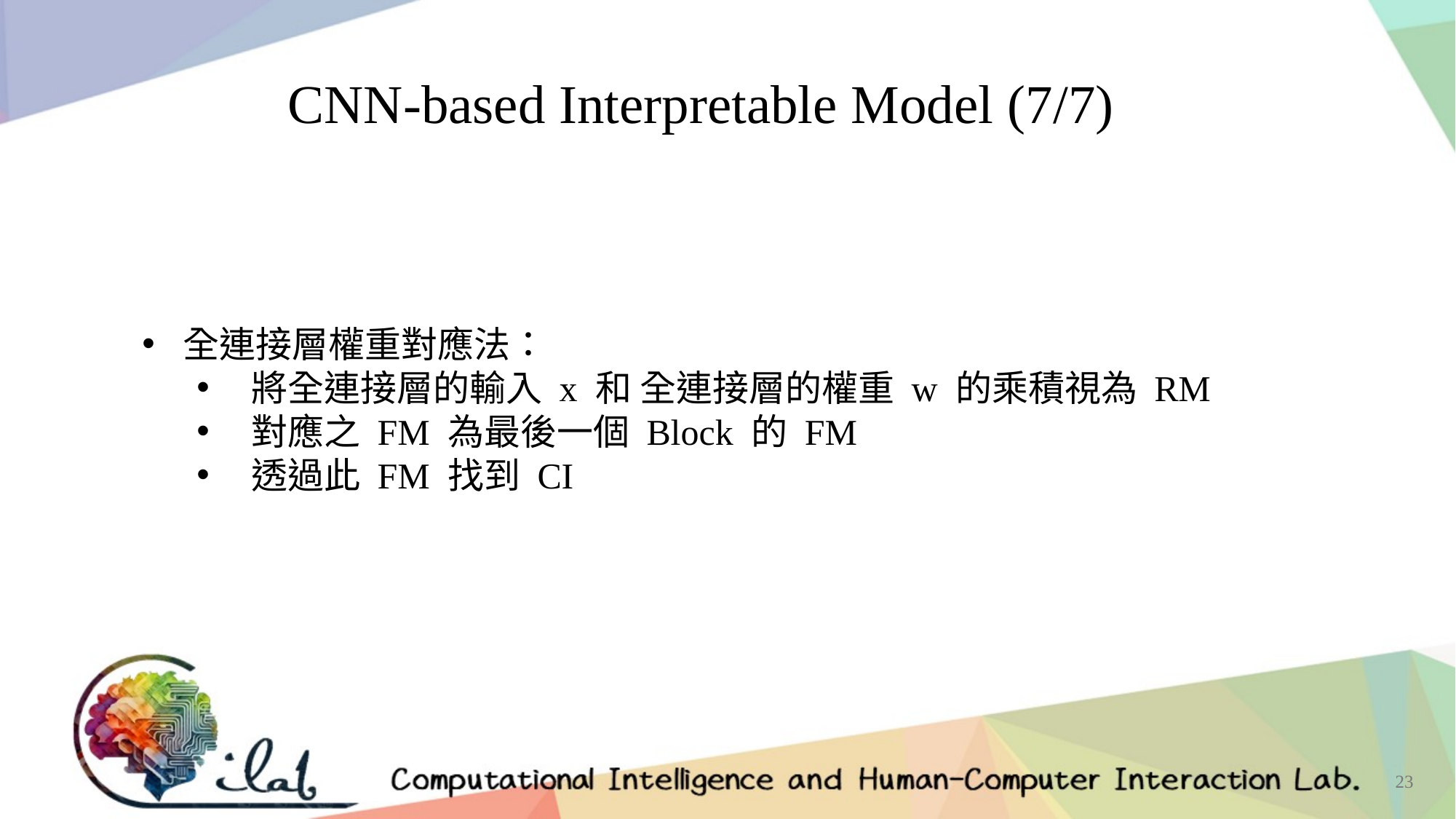

CNN-based Interpretable Model (7/7)
全連接層權重對應法：
將全連接層的輸入 x 和 全連接層的權重 w 的乘積視為 RM
對應之 FM 為最後一個 Block 的 FM
透過此 FM 找到 CI
23